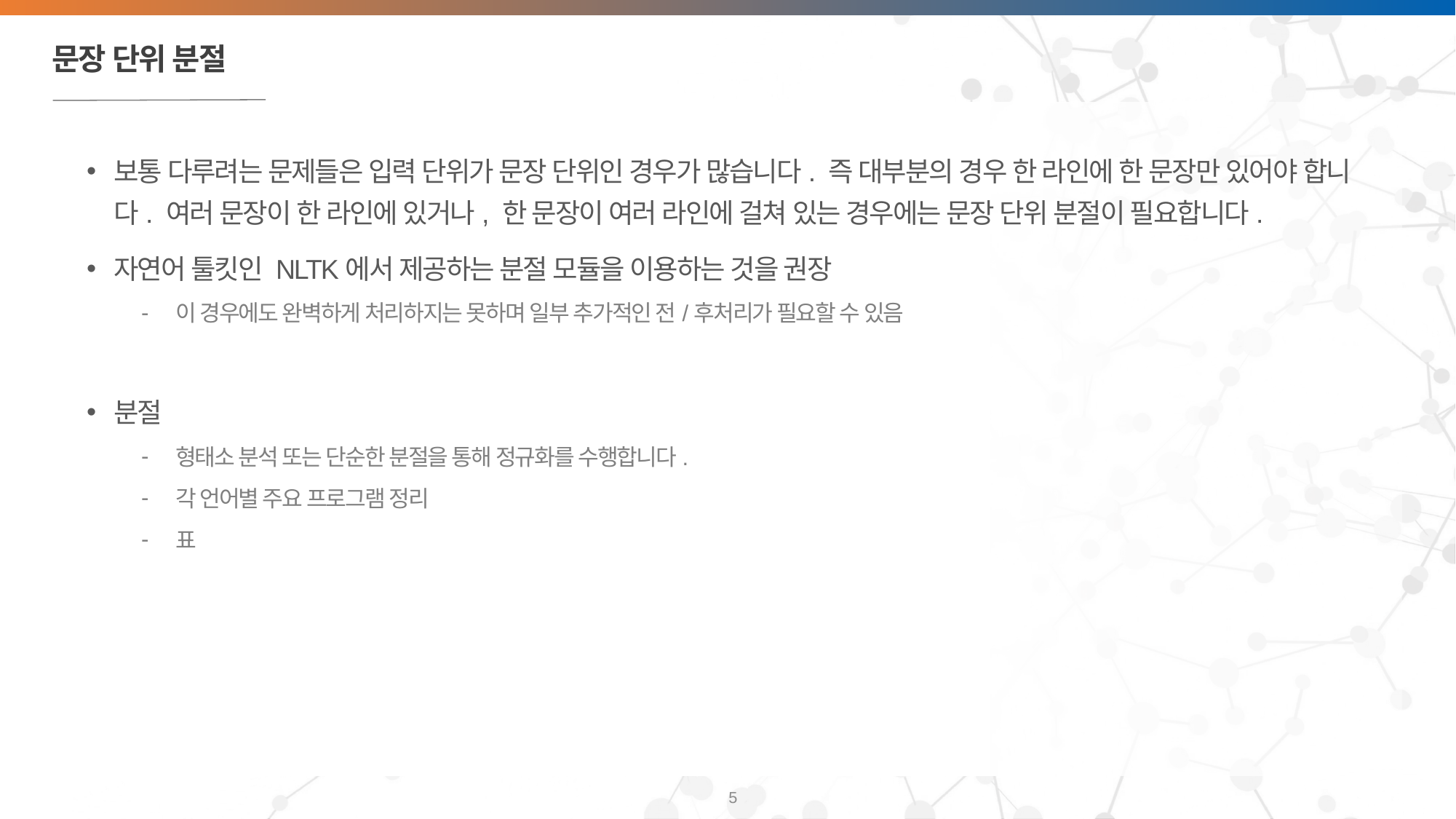

# 문장 단위 분절

보통 다루려는 문제들은 입력 단위가 문장 단위인 경우가 많습니다. 즉 대부분의 경우 한 라인에 한 문장만 있어야 합니다. 여러 문장이 한 라인에 있거나, 한 문장이 여러 라인에 걸쳐 있는 경우에는 문장 단위 분절이 필요합니다.
자연어 툴킷인 NLTK에서 제공하는 분절 모듈을 이용하는 것을 권장
이 경우에도 완벽하게 처리하지는 못하며 일부 추가적인 전/후처리가 필요할 수 있음

분절
형태소 분석 또는 단순한 분절을 통해 정규화를 수행합니다.
각 언어별 주요 프로그램 정리
표
5